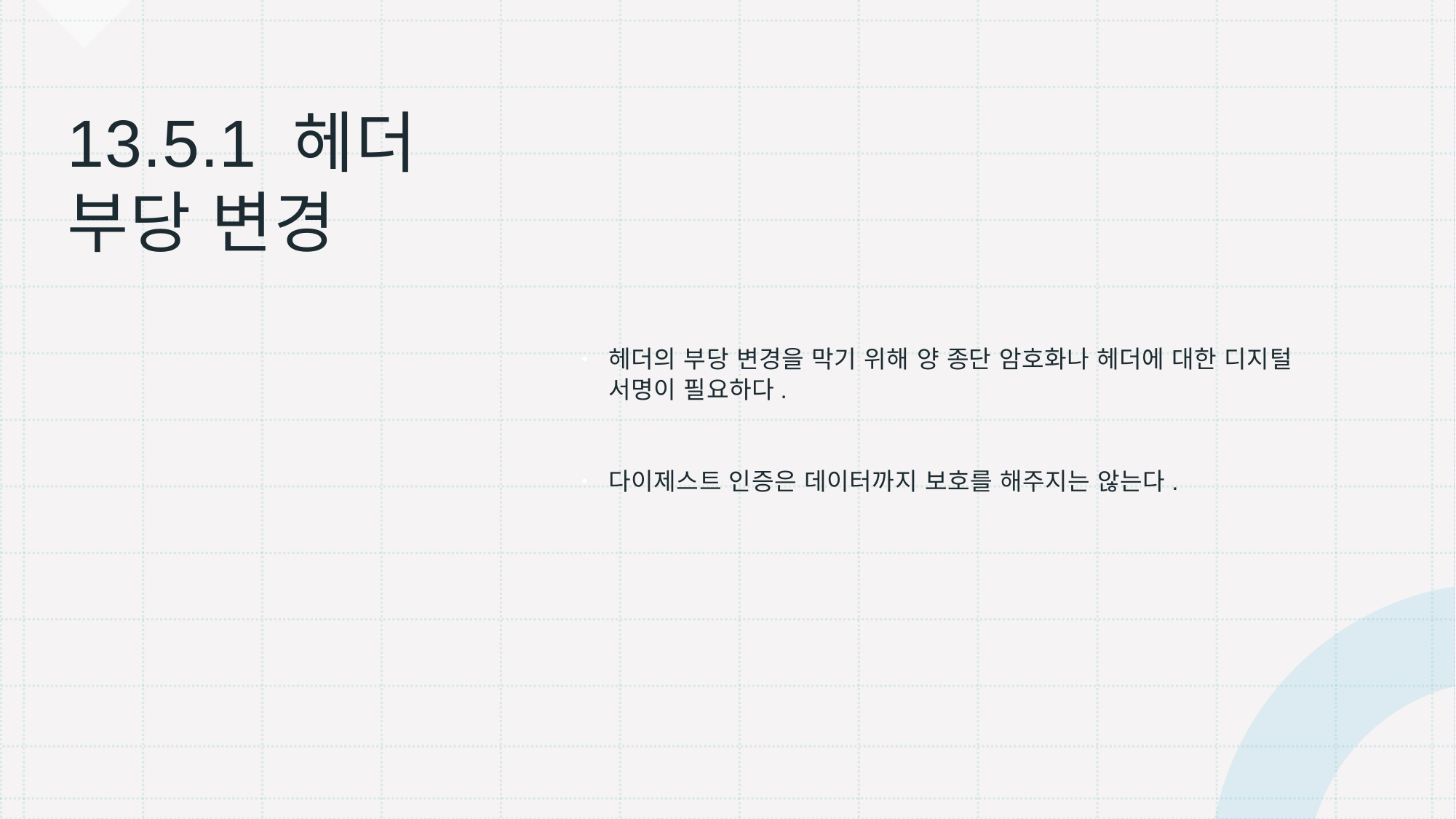

헤더의 부당 변경을 막기 위해 양 종단 암호화나 헤더에 대한 디지털 서명이 필요하다.

다이제스트 인증은 데이터까지 보호를 해주지는 않는다.
# 13.5.1 헤더 부당 변경